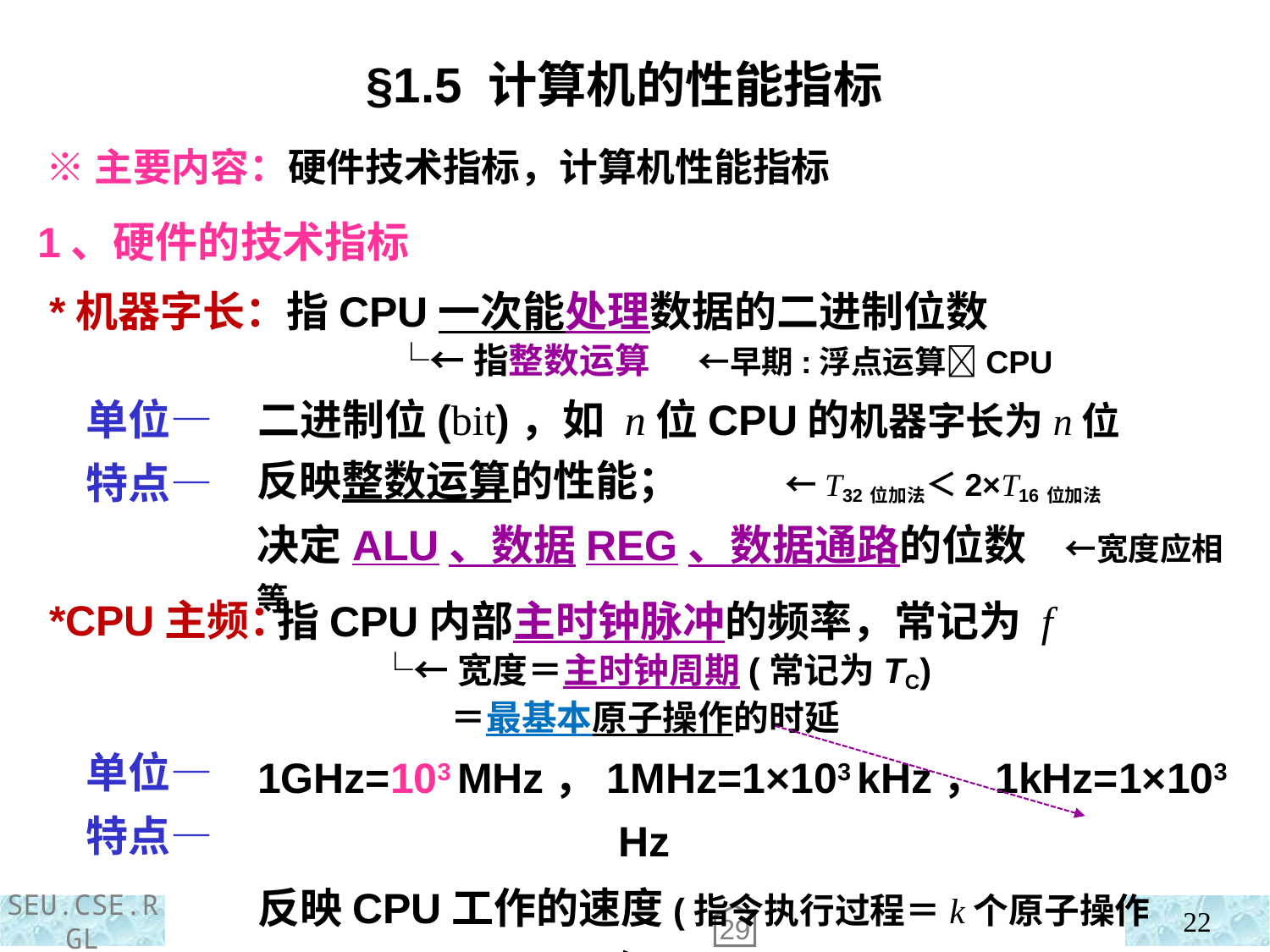

§1.5 计算机的性能指标
 ※主要内容：硬件技术指标，计算机性能指标
1、硬件的技术指标
 *机器字长：

    单位—
    特点—

 *CPU主频：

    单位—
    特点—
  指CPU一次能处理数据的二进制位数
                 └←指整数运算      ←早期:浮点运算∉CPU
二进制位(bit)，如 n位CPU的机器字长为n位
反映整数运算的性能；           ←T32位加法＜2×T16位加法
决定ALU、数据REG、数据通路的位数    ←宽度应相等
 指CPU内部主时钟脉冲的频率，常记为 f
               └←宽度＝主时钟周期(常记为TC)
                       ＝最基本原子操作的时延
1GHz=103 MHz，1MHz=1×103 kHz，1kHz=1×103 Hz
反映CPU工作的速度(指令执行过程＝k个原子操作≥k·TC)
22
29